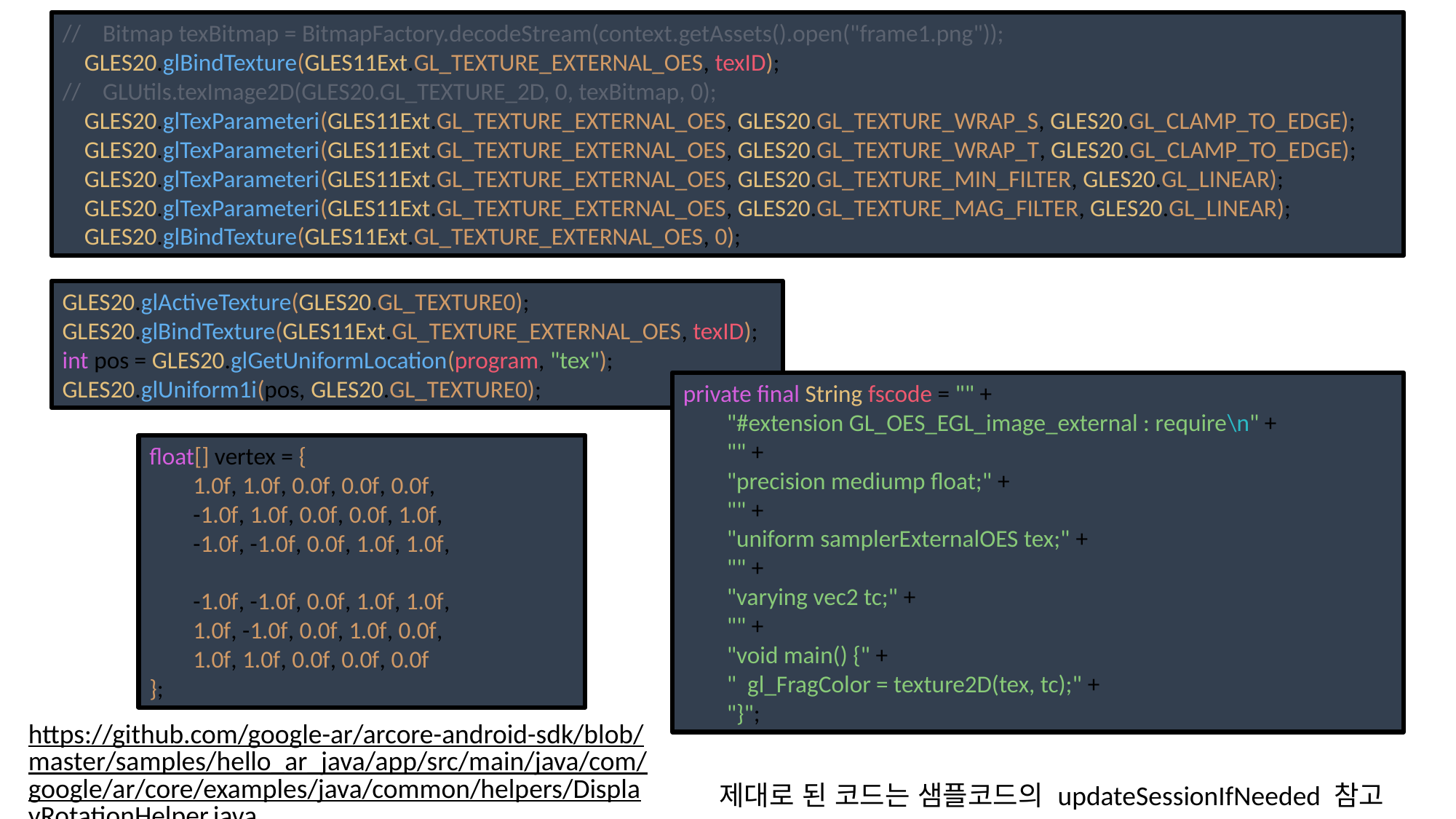

//    Bitmap texBitmap = BitmapFactory.decodeStream(context.getAssets().open("frame1.png"));
    GLES20.glBindTexture(GLES11Ext.GL_TEXTURE_EXTERNAL_OES, texID);
//    GLUtils.texImage2D(GLES20.GL_TEXTURE_2D, 0, texBitmap, 0);
    GLES20.glTexParameteri(GLES11Ext.GL_TEXTURE_EXTERNAL_OES, GLES20.GL_TEXTURE_WRAP_S, GLES20.GL_CLAMP_TO_EDGE);
    GLES20.glTexParameteri(GLES11Ext.GL_TEXTURE_EXTERNAL_OES, GLES20.GL_TEXTURE_WRAP_T, GLES20.GL_CLAMP_TO_EDGE);
    GLES20.glTexParameteri(GLES11Ext.GL_TEXTURE_EXTERNAL_OES, GLES20.GL_TEXTURE_MIN_FILTER, GLES20.GL_LINEAR);
    GLES20.glTexParameteri(GLES11Ext.GL_TEXTURE_EXTERNAL_OES, GLES20.GL_TEXTURE_MAG_FILTER, GLES20.GL_LINEAR);
    GLES20.glBindTexture(GLES11Ext.GL_TEXTURE_EXTERNAL_OES, 0);
GLES20.glActiveTexture(GLES20.GL_TEXTURE0);
GLES20.glBindTexture(GLES11Ext.GL_TEXTURE_EXTERNAL_OES, texID);
int pos = GLES20.glGetUniformLocation(program, "tex");
GLES20.glUniform1i(pos, GLES20.GL_TEXTURE0);
private final String fscode = "" +
        "#extension GL_OES_EGL_image_external : require\n" +
        "" +
        "precision mediump float;" +
        "" +
        "uniform samplerExternalOES tex;" +
        "" +
        "varying vec2 tc;" +
        "" +
        "void main() {" +
        "  gl_FragColor = texture2D(tex, tc);" +
        "}";
float[] vertex = {
        1.0f, 1.0f, 0.0f, 0.0f, 0.0f,
        -1.0f, 1.0f, 0.0f, 0.0f, 1.0f,
        -1.0f, -1.0f, 0.0f, 1.0f, 1.0f,
        -1.0f, -1.0f, 0.0f, 1.0f, 1.0f,
        1.0f, -1.0f, 0.0f, 1.0f, 0.0f,
        1.0f, 1.0f, 0.0f, 0.0f, 0.0f
};
https://github.com/google-ar/arcore-android-sdk/blob/master/samples/hello_ar_java/app/src/main/java/com/google/ar/core/examples/java/common/helpers/DisplayRotationHelper.java
제대로 된 코드는 샘플코드의 updateSessionIfNeeded 참고